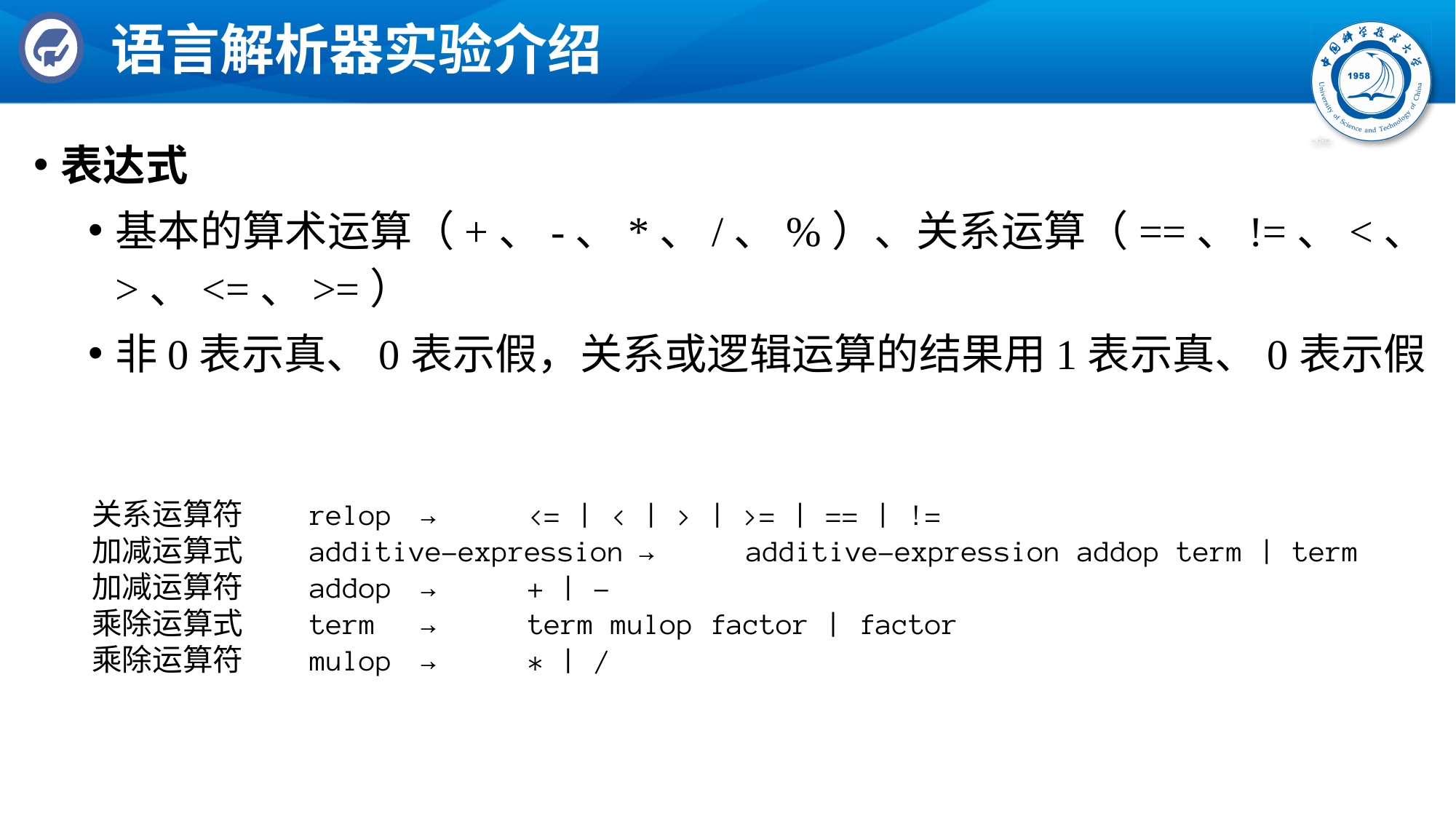

# 语言解析器实验介绍
表达式
基本的算术运算（+、-、*、/、%）、关系运算（==、!=、<、>、<=、>=）
非0表示真、0表示假，关系或逻辑运算的结果用1表示真、0表示假
关系运算符	relop	→	<= | < | > | >= | == | !=
加减运算式	additive-expression	→	additive-expression addop term | term
加减运算符	addop	→	+ | -
乘除运算式	term	→	term mulop factor | factor
乘除运算符	mulop	→	* | /